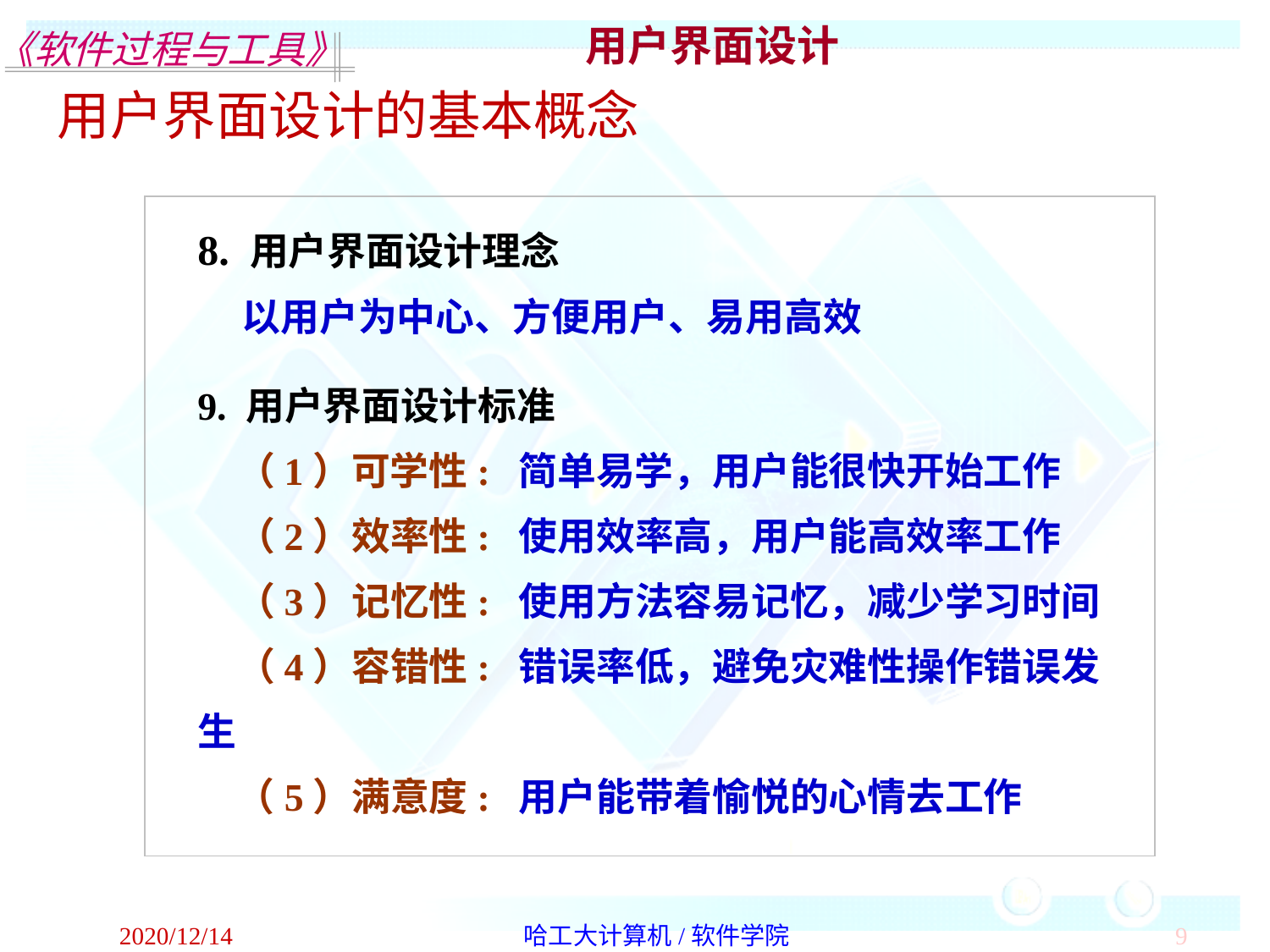

用户界面设计
用户界面设计的基本概念

8. 用户界面设计理念
     以用户为中心、方便用户、易用高效

9. 用户界面设计标准
　（1）可学性:  简单易学，用户能很快开始工作
　（2）效率性:  使用效率高，用户能高效率工作
　（3）记忆性:  使用方法容易记忆，减少学习时间
　（4）容错性:  错误率低，避免灾难性操作错误发生
　（5）满意度:  用户能带着愉悦的心情去工作